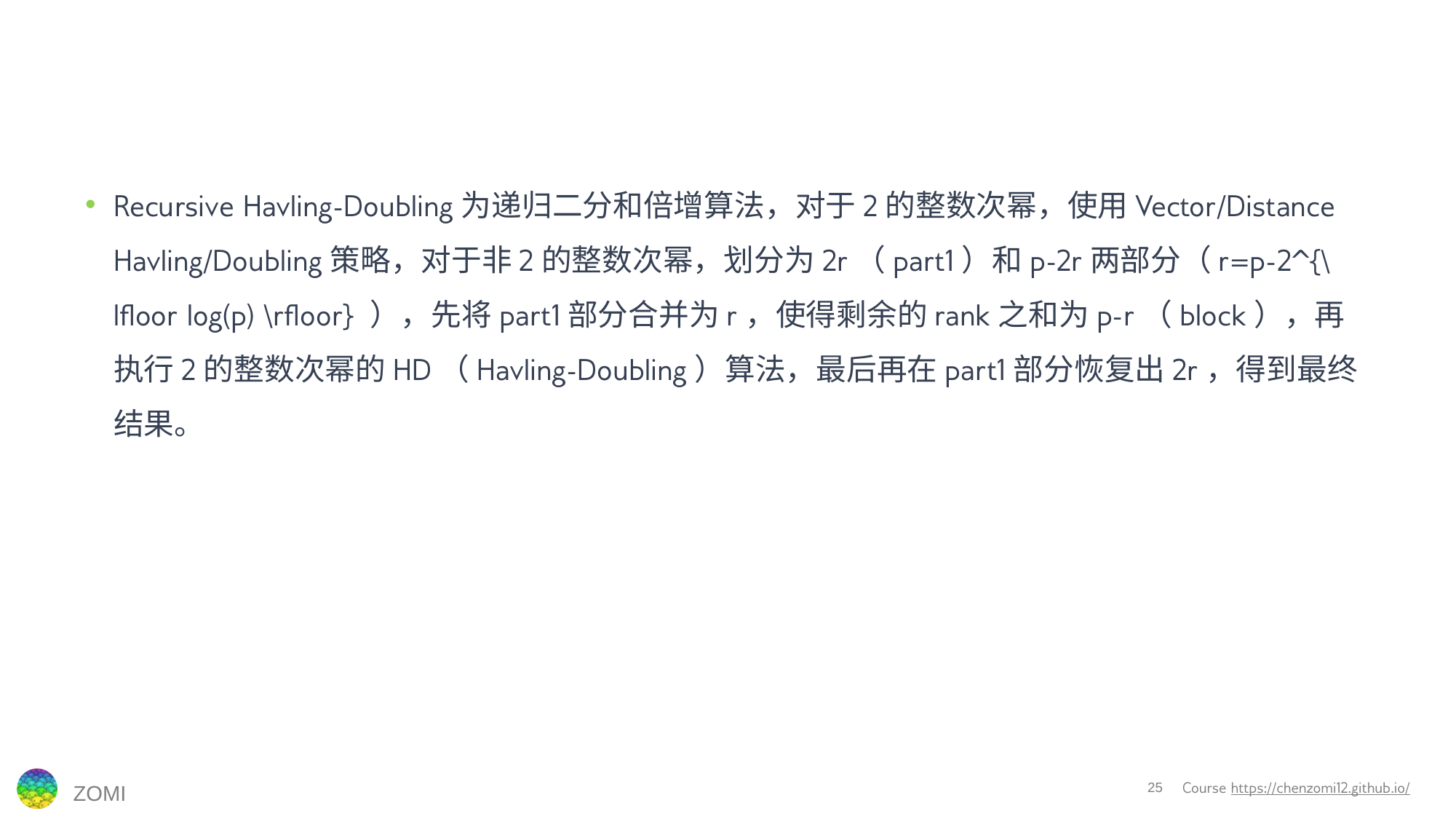

#
Recursive Havling-Doubling为递归二分和倍增算法，对于2的整数次幂，使用Vector/Distance Havling/Doubling策略，对于非2的整数次幂，划分为2r（part1）和p-2r两部分（r=p-2^{\lfloor log(p) \rfloor} ），先将part1部分合并为r，使得剩余的rank之和为p-r（block），再执行2的整数次幂的HD（Havling-Doubling）算法，最后再在part1部分恢复出2r，得到最终结果。